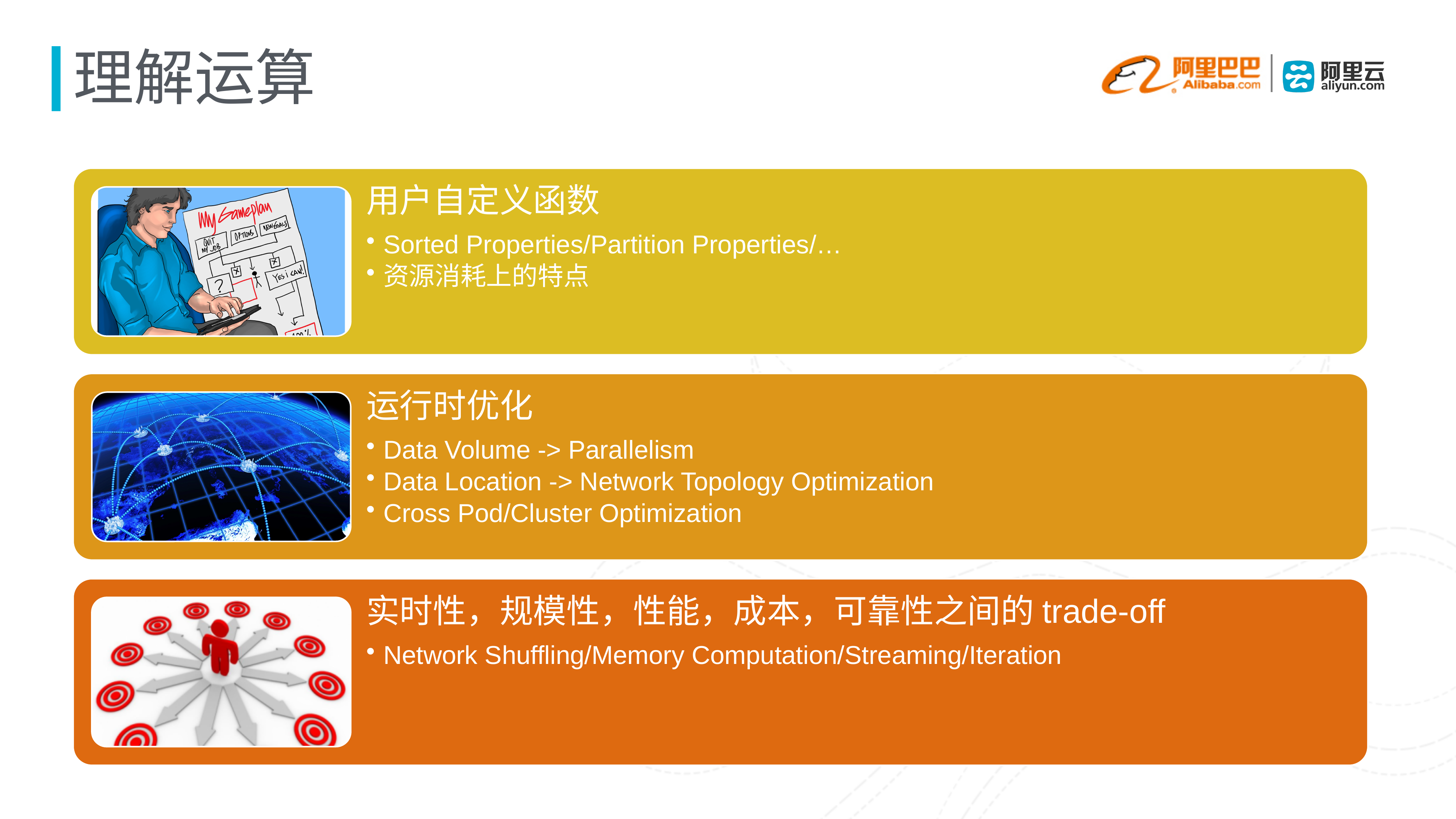

# 理解运算
用户自定义函数
Sorted Properties/Partition Properties/…
资源消耗上的特点
运行时优化
Data Volume -> Parallelism
Data Location -> Network Topology Optimization
Cross Pod/Cluster Optimization
实时性，规模性，性能，成本，可靠性之间的trade-off
Network Shuffling/Memory Computation/Streaming/Iteration